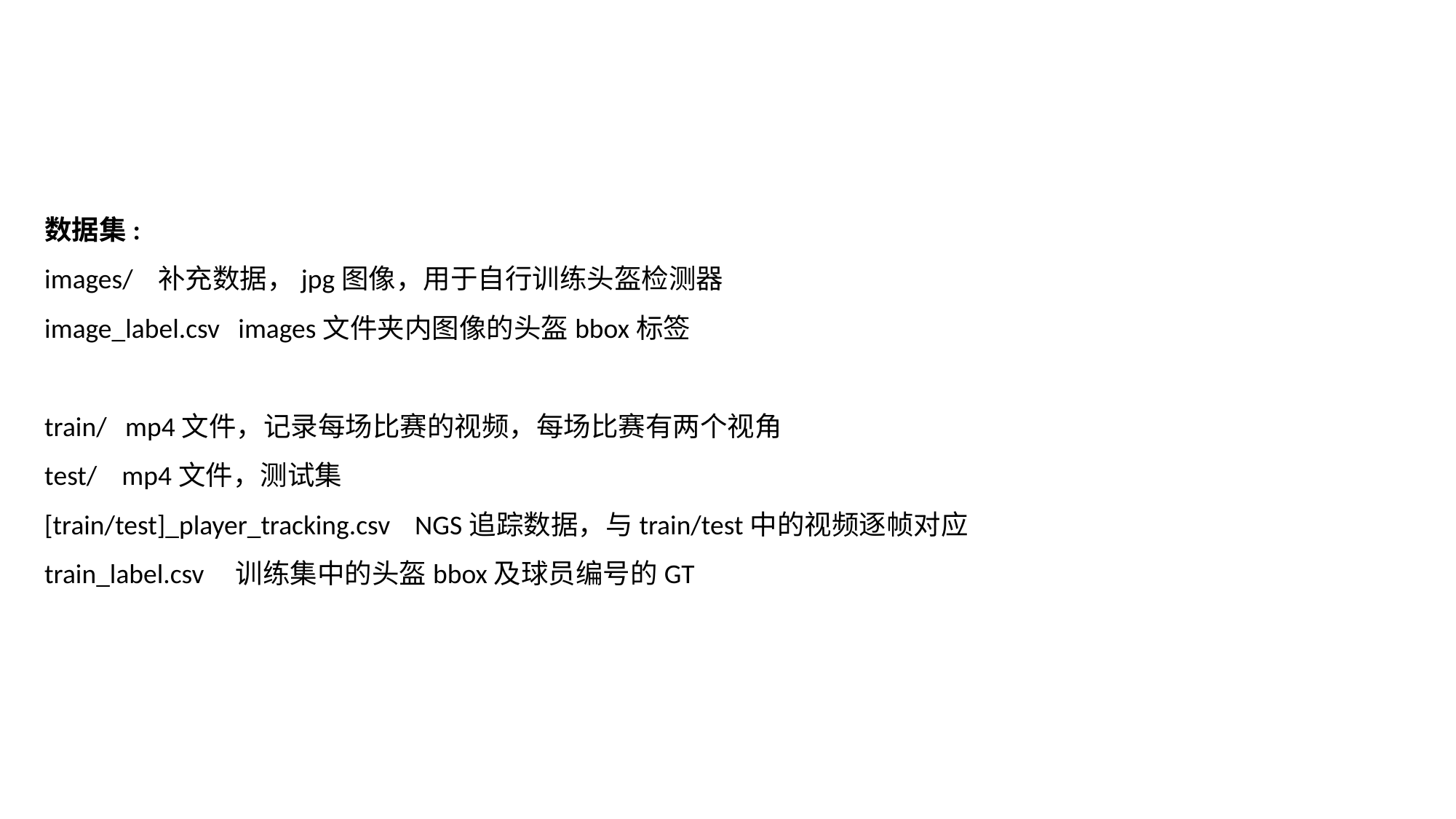

数据集:
images/   补充数据，jpg图像，用于自行训练头盔检测器
image_label.csv   images文件夹内图像的头盔bbox标签

train/   mp4文件，记录每场比赛的视频，每场比赛有两个视角
test/    mp4文件，测试集
[train/test]_player_tracking.csv    NGS追踪数据，与train/test中的视频逐帧对应
train_label.csv    训练集中的头盔bbox及球员编号的GT